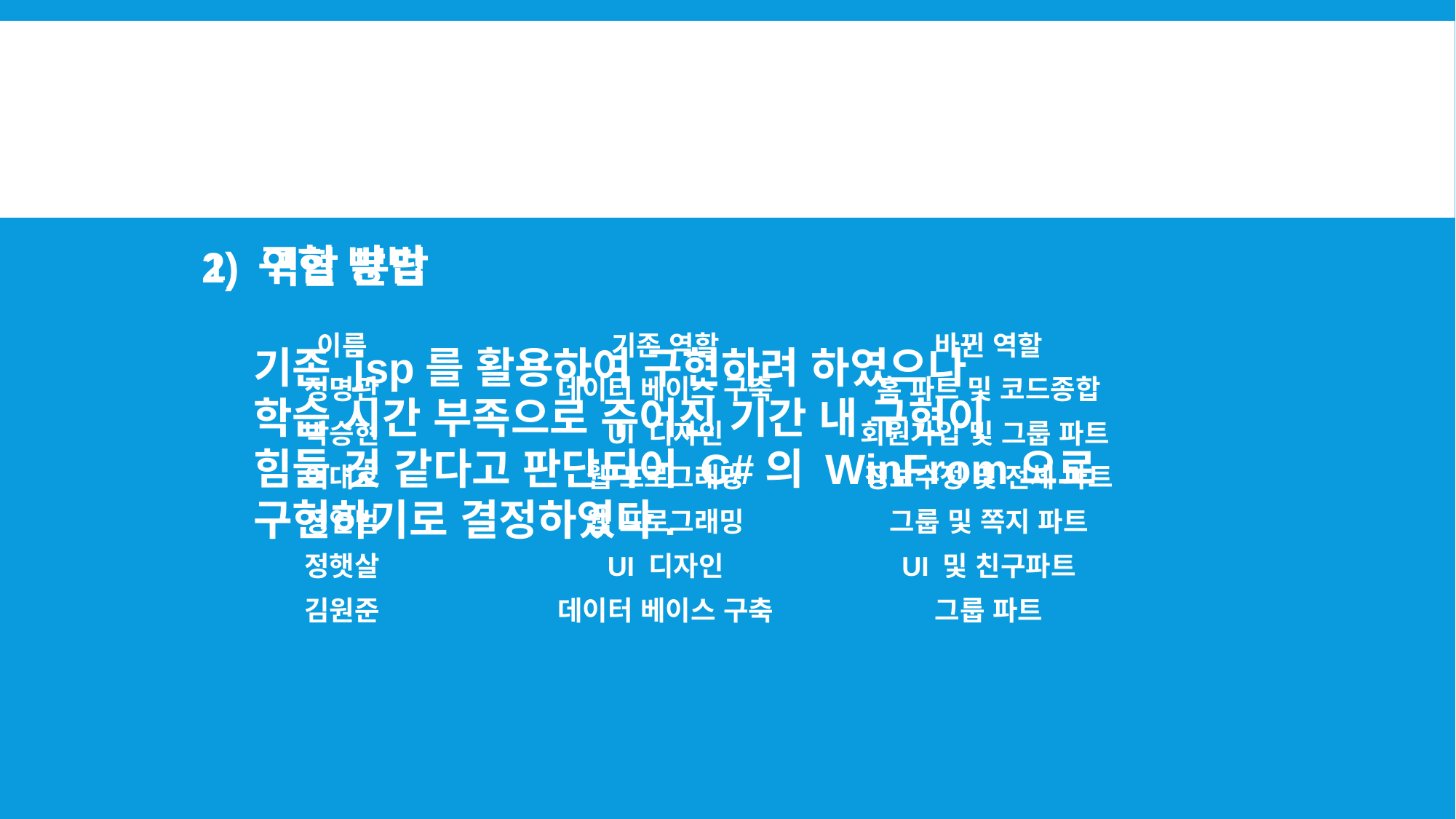

# 1. 구현 방법 및 역할 분담
1) 구현 방법
2) 역할 분담
| 이름 | 기존 역할 | 바뀐 역할 |
| --- | --- | --- |
| 정명관 | 데이터 베이스 구축 | 홈 파트 및 코드종합 |
| 박승현 | UI 디자인 | 회원가입 및 그룹 파트 |
| 이대호 | 웹 프로그래밍 | 정보수정 및 전체 파트 |
| 정연범 | 웹 프로그래밍 | 그룹 및 쪽지 파트 |
| 정햇살 | UI 디자인 | UI 및 친구파트 |
| 김원준 | 데이터 베이스 구축 | 그룹 파트 |
기존 jsp를 활용하여 구현하려 하였으나
학습 시간 부족으로 주어진 기간 내 구현이
힘들 것 같다고 판단되어 C#의 WinFrom으로 구현하기로 결정하였다.